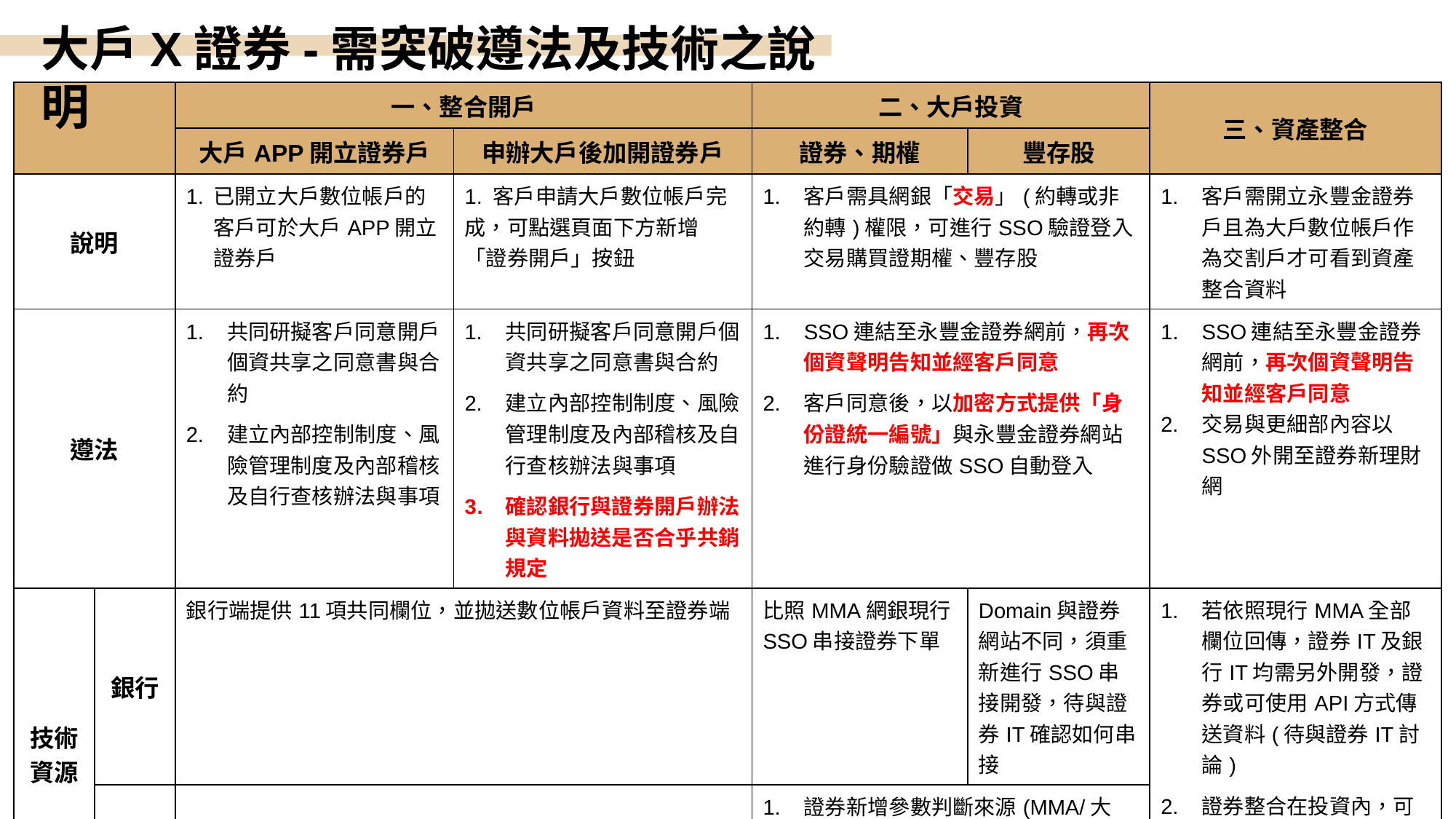

大戶X證券-需突破遵法及技術之說明

|  |  | 一、整合開戶 |  | 二、大戶投資 |  | 三、資產整合 |
| --- | --- | --- | --- | --- | --- | --- |
|  |  | 大戶APP開立證券戶 | 申辦大戶後加開證券戶 | 證券、期權 | 豐存股 |  |
| 說明 |  | 已開立大戶數位帳戶的客戶可於大戶APP開立證券戶 | 1. 客戶申請大戶數位帳戶完成，可點選頁面下方新增「證券開戶」按鈕 | 客戶需具網銀「交易」(約轉或非約轉)權限，可進行SSO驗證登入交易購買證期權、豐存股 |  | 客戶需開立永豐金證券戶且為大戶數位帳戶作為交割戶才可看到資產整合資料 |
| 遵法 |  | 共同研擬客戶同意開戶個資共享之同意書與合約 建立內部控制制度、風險管理制度及內部稽核及自行查核辦法與事項 | 共同研擬客戶同意開戶個資共享之同意書與合約 建立內部控制制度、風險管理制度及內部稽核及自行查核辦法與事項 確認銀行與證券開戶辦法與資料拋送是否合乎共銷規定 | SSO連結至永豐金證券網前，再次個資聲明告知並經客戶同意 客戶同意後，以加密方式提供「身份證統一編號」與永豐金證券網站進行身份驗證做SSO自動登入 |  | SSO連結至永豐金證券網前，再次個資聲明告知並經客戶同意 交易與更細部內容以SSO外開至證券新理財網 |
| 技術資源 | 銀行 | 銀行端提供11項共同欄位，並拋送數位帳戶資料至證券端 |  | 比照MMA網銀現行SSO串接證券下單 | Domain與證券網站不同，須重新進行SSO串接開發，待與證券IT確認如何串接 | 若依照現行MMA全部欄位回傳，證券IT及銀行IT均需另外開發，證券或可使用API方式傳送資料(待與證券IT討論) 證券整合在投資內，可能產生效能問題，後續進行可將證券獨立出投資項 |
|  | 證券 | 開戶流程在證券網站進行，待確認串接事宜 |  | 證券新增參數判斷來源(MMA/大戶) 證券協助調整介面設計 UI/UX與大戶一致 |  |  |
19